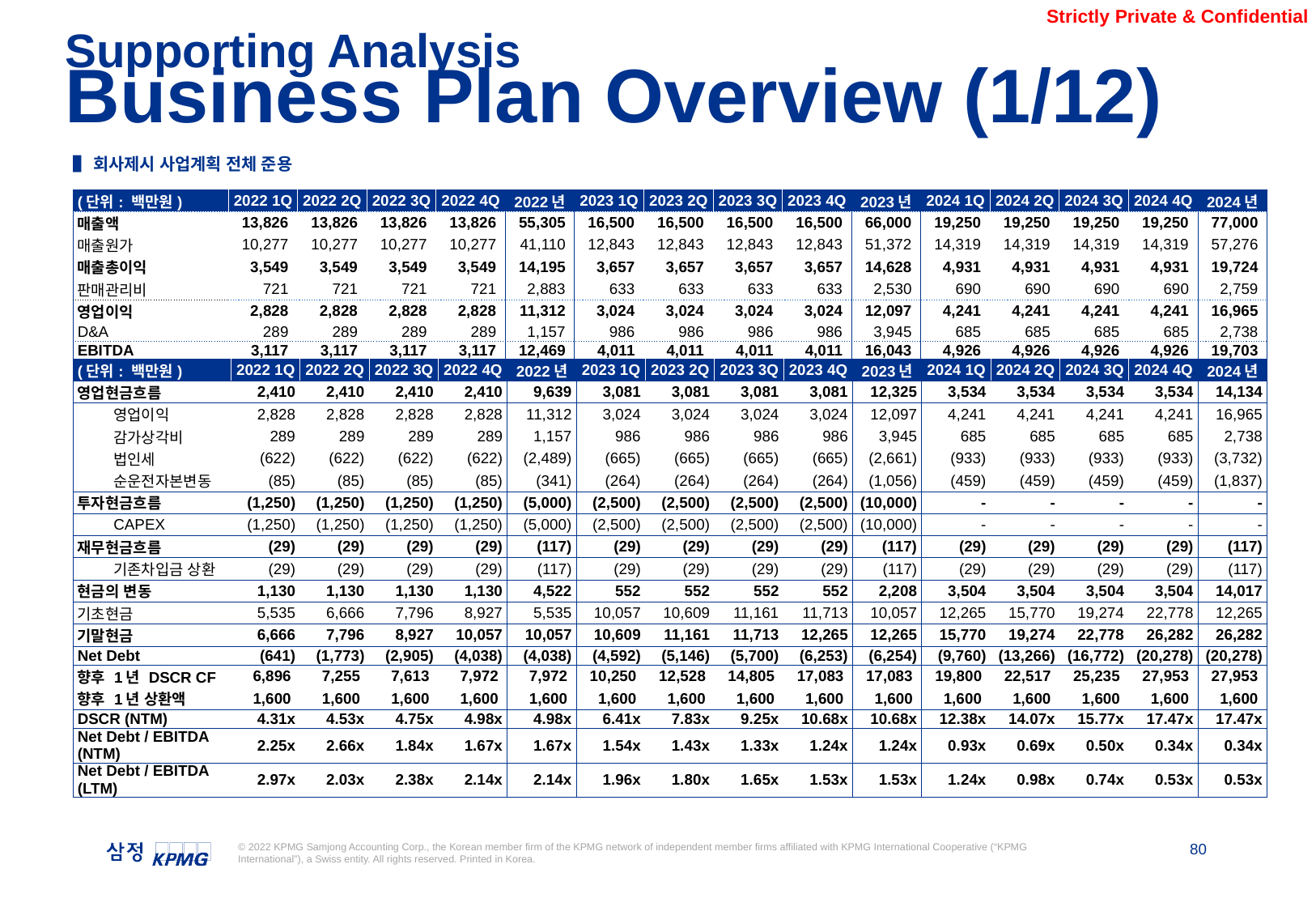

Supporting Analysis
Business Plan Overview (1/12)
▌회사제시 사업계획 전체 준용
| (단위: 백만원) | 2022 1Q | 2022 2Q | 2022 3Q | 2022 4Q | 2022년 | 2023 1Q | 2023 2Q | 2023 3Q | 2023 4Q | 2023년 | 2024 1Q | 2024 2Q | 2024 3Q | 2024 4Q | 2024년 |
| --- | --- | --- | --- | --- | --- | --- | --- | --- | --- | --- | --- | --- | --- | --- | --- |
| 매출액 | 13,826 | 13,826 | 13,826 | 13,826 | 55,305 | 16,500 | 16,500 | 16,500 | 16,500 | 66,000 | 19,250 | 19,250 | 19,250 | 19,250 | 77,000 |
| 매출원가 | 10,277 | 10,277 | 10,277 | 10,277 | 41,110 | 12,843 | 12,843 | 12,843 | 12,843 | 51,372 | 14,319 | 14,319 | 14,319 | 14,319 | 57,276 |
| 매출총이익 | 3,549 | 3,549 | 3,549 | 3,549 | 14,195 | 3,657 | 3,657 | 3,657 | 3,657 | 14,628 | 4,931 | 4,931 | 4,931 | 4,931 | 19,724 |
| 판매관리비 | 721 | 721 | 721 | 721 | 2,883 | 633 | 633 | 633 | 633 | 2,530 | 690 | 690 | 690 | 690 | 2,759 |
| 영업이익 | 2,828 | 2,828 | 2,828 | 2,828 | 11,312 | 3,024 | 3,024 | 3,024 | 3,024 | 12,097 | 4,241 | 4,241 | 4,241 | 4,241 | 16,965 |
| D&A | 289 | 289 | 289 | 289 | 1,157 | 986 | 986 | 986 | 986 | 3,945 | 685 | 685 | 685 | 685 | 2,738 |
| EBITDA | 3,117 | 3,117 | 3,117 | 3,117 | 12,469 | 4,011 | 4,011 | 4,011 | 4,011 | 16,043 | 4,926 | 4,926 | 4,926 | 4,926 | 19,703 |
| (단위: 백만원) |  | 2022 1Q | 2022 2Q | 2022 3Q | 2022 4Q | 2022년 | 2023 1Q | 2023 2Q | 2023 3Q | 2023 4Q | 2023년 | 2024 1Q | 2024 2Q | 2024 3Q | 2024 4Q | 2024년 |
| --- | --- | --- | --- | --- | --- | --- | --- | --- | --- | --- | --- | --- | --- | --- | --- | --- |
| 영업현금흐름 |  | 2,410 | 2,410 | 2,410 | 2,410 | 9,639 | 3,081 | 3,081 | 3,081 | 3,081 | 12,325 | 3,534 | 3,534 | 3,534 | 3,534 | 14,134 |
|  | 영업이익 | 2,828 | 2,828 | 2,828 | 2,828 | 11,312 | 3,024 | 3,024 | 3,024 | 3,024 | 12,097 | 4,241 | 4,241 | 4,241 | 4,241 | 16,965 |
|  | 감가상각비 | 289 | 289 | 289 | 289 | 1,157 | 986 | 986 | 986 | 986 | 3,945 | 685 | 685 | 685 | 685 | 2,738 |
|  | 법인세 | (622) | (622) | (622) | (622) | (2,489) | (665) | (665) | (665) | (665) | (2,661) | (933) | (933) | (933) | (933) | (3,732) |
|  | 순운전자본변동 | (85) | (85) | (85) | (85) | (341) | (264) | (264) | (264) | (264) | (1,056) | (459) | (459) | (459) | (459) | (1,837) |
| 투자현금흐름 |  | (1,250) | (1,250) | (1,250) | (1,250) | (5,000) | (2,500) | (2,500) | (2,500) | (2,500) | (10,000) | - | - | - | - | - |
|  | CAPEX | (1,250) | (1,250) | (1,250) | (1,250) | (5,000) | (2,500) | (2,500) | (2,500) | (2,500) | (10,000) | - | - | - | - | - |
| 재무현금흐름 |  | (29) | (29) | (29) | (29) | (117) | (29) | (29) | (29) | (29) | (117) | (29) | (29) | (29) | (29) | (117) |
|  | 기존차입금 상환 | (29) | (29) | (29) | (29) | (117) | (29) | (29) | (29) | (29) | (117) | (29) | (29) | (29) | (29) | (117) |
| 현금의 변동 |  | 1,130 | 1,130 | 1,130 | 1,130 | 4,522 | 552 | 552 | 552 | 552 | 2,208 | 3,504 | 3,504 | 3,504 | 3,504 | 14,017 |
| 기초현금 |  | 5,535 | 6,666 | 7,796 | 8,927 | 5,535 | 10,057 | 10,609 | 11,161 | 11,713 | 10,057 | 12,265 | 15,770 | 19,274 | 22,778 | 12,265 |
| 기말현금 |  | 6,666 | 7,796 | 8,927 | 10,057 | 10,057 | 10,609 | 11,161 | 11,713 | 12,265 | 12,265 | 15,770 | 19,274 | 22,778 | 26,282 | 26,282 |
| Net Debt |  | (641) | (1,773) | (2,905) | (4,038) | (4,038) | (4,592) | (5,146) | (5,700) | (6,253) | (6,254) | (9,760) | (13,266) | (16,772) | (20,278) | (20,278) |
| 향후 1년 DSCR CF |  | 6,896 | 7,255 | 7,613 | 7,972 | 7,972 | 10,250 | 12,528 | 14,805 | 17,083 | 17,083 | 19,800 | 22,517 | 25,235 | 27,953 | 27,953 |
| 향후 1년 상환액 |  | 1,600 | 1,600 | 1,600 | 1,600 | 1,600 | 1,600 | 1,600 | 1,600 | 1,600 | 1,600 | 1,600 | 1,600 | 1,600 | 1,600 | 1,600 |
| DSCR (NTM) |  | 4.31x | 4.53x | 4.75x | 4.98x | 4.98x | 6.41x | 7.83x | 9.25x | 10.68x | 10.68x | 12.38x | 14.07x | 15.77x | 17.47x | 17.47x |
| Net Debt / EBITDA (NTM) |  | 2.25x | 2.66x | 1.84x | 1.67x | 1.67x | 1.54x | 1.43x | 1.33x | 1.24x | 1.24x | 0.93x | 0.69x | 0.50x | 0.34x | 0.34x |
| Net Debt / EBITDA (LTM) |  | 2.97x | 2.03x | 2.38x | 2.14x | 2.14x | 1.96x | 1.80x | 1.65x | 1.53x | 1.53x | 1.24x | 0.98x | 0.74x | 0.53x | 0.53x |